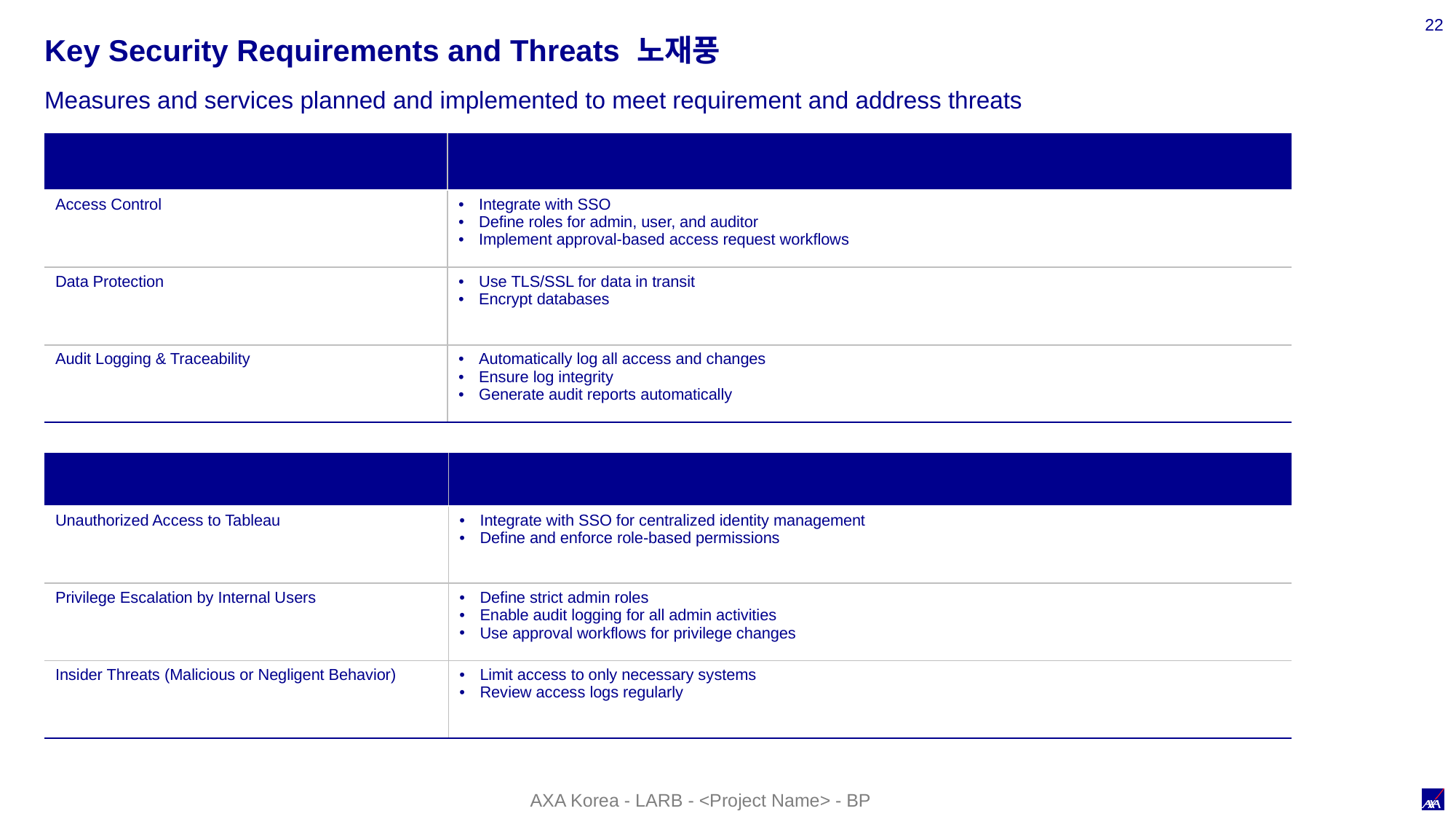

22
노재풍
Key Security Requirements and Threats
Measures and services planned and implemented to meet requirement and address threats
| Key Security Requirements | (For BP) Implementation Detail |
| --- | --- |
| Access Control | Integrate with SSO Define roles for admin, user, and auditor Implement approval-based access request workflows |
| Data Protection | Use TLS/SSL for data in transit Encrypt databases |
| Audit Logging & Traceability | Automatically log all access and changes Ensure log integrity Generate audit reports automatically |
| Threats / Attack Scenarios | (For BP) Implementation Detail |
| --- | --- |
| Unauthorized Access to Tableau | Integrate with SSO for centralized identity management Define and enforce role-based permissions |
| Privilege Escalation by Internal Users | Define strict admin roles Enable audit logging for all admin activities Use approval workflows for privilege changes |
| Insider Threats (Malicious or Negligent Behavior) | Limit access to only necessary systems Review access logs regularly |